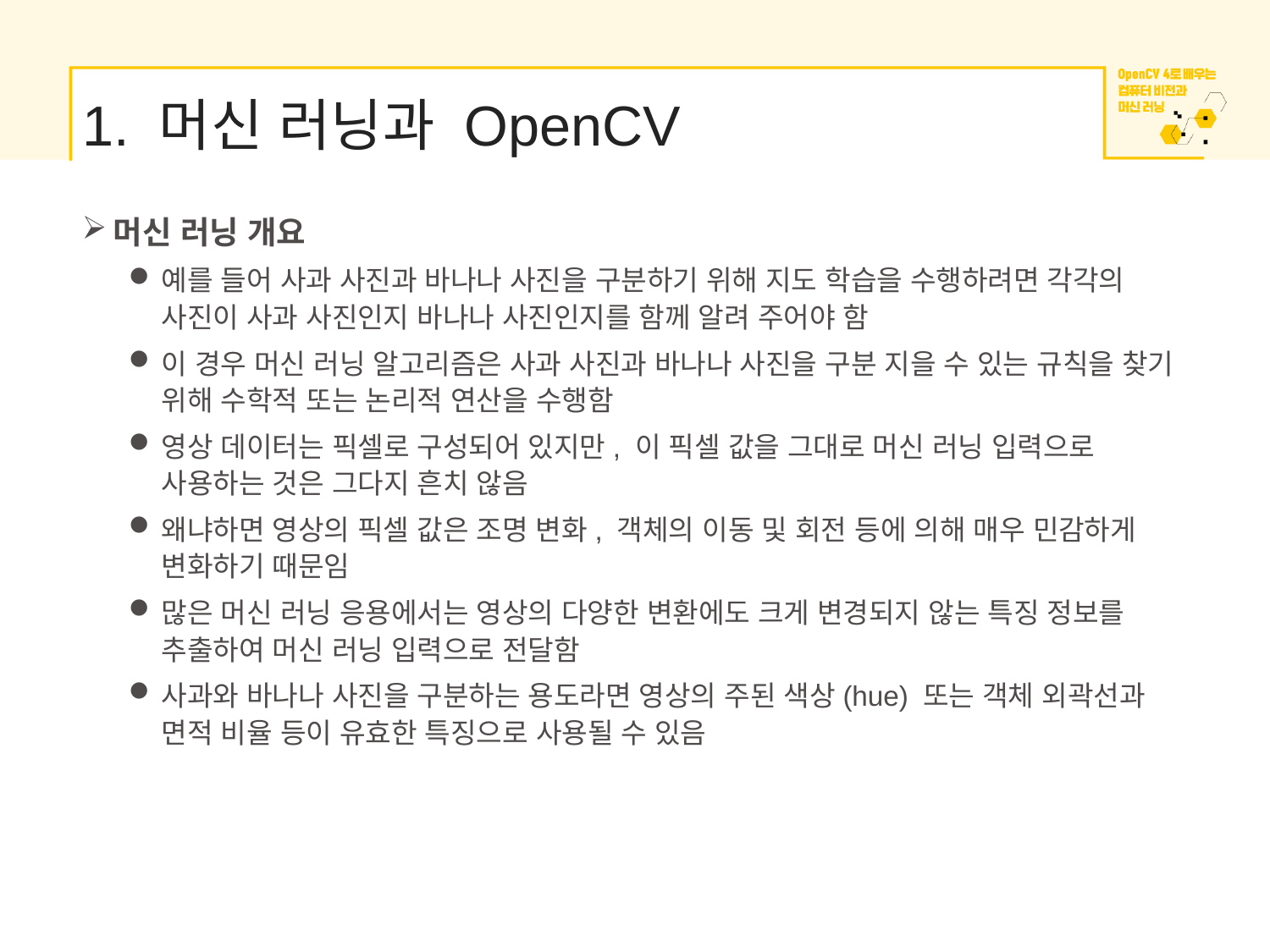

# 1. 머신 러닝과 OpenCV
머신 러닝 개요
예를 들어 사과 사진과 바나나 사진을 구분하기 위해 지도 학습을 수행하려면 각각의 사진이 사과 사진인지 바나나 사진인지를 함께 알려 주어야 함
이 경우 머신 러닝 알고리즘은 사과 사진과 바나나 사진을 구분 지을 수 있는 규칙을 찾기 위해 수학적 또는 논리적 연산을 수행함
영상 데이터는 픽셀로 구성되어 있지만, 이 픽셀 값을 그대로 머신 러닝 입력으로 사용하는 것은 그다지 흔치 않음
왜냐하면 영상의 픽셀 값은 조명 변화, 객체의 이동 및 회전 등에 의해 매우 민감하게 변화하기 때문임
많은 머신 러닝 응용에서는 영상의 다양한 변환에도 크게 변경되지 않는 특징 정보를 추출하여 머신 러닝 입력으로 전달함
사과와 바나나 사진을 구분하는 용도라면 영상의 주된 색상(hue) 또는 객체 외곽선과 면적 비율 등이 유효한 특징으로 사용될 수 있음